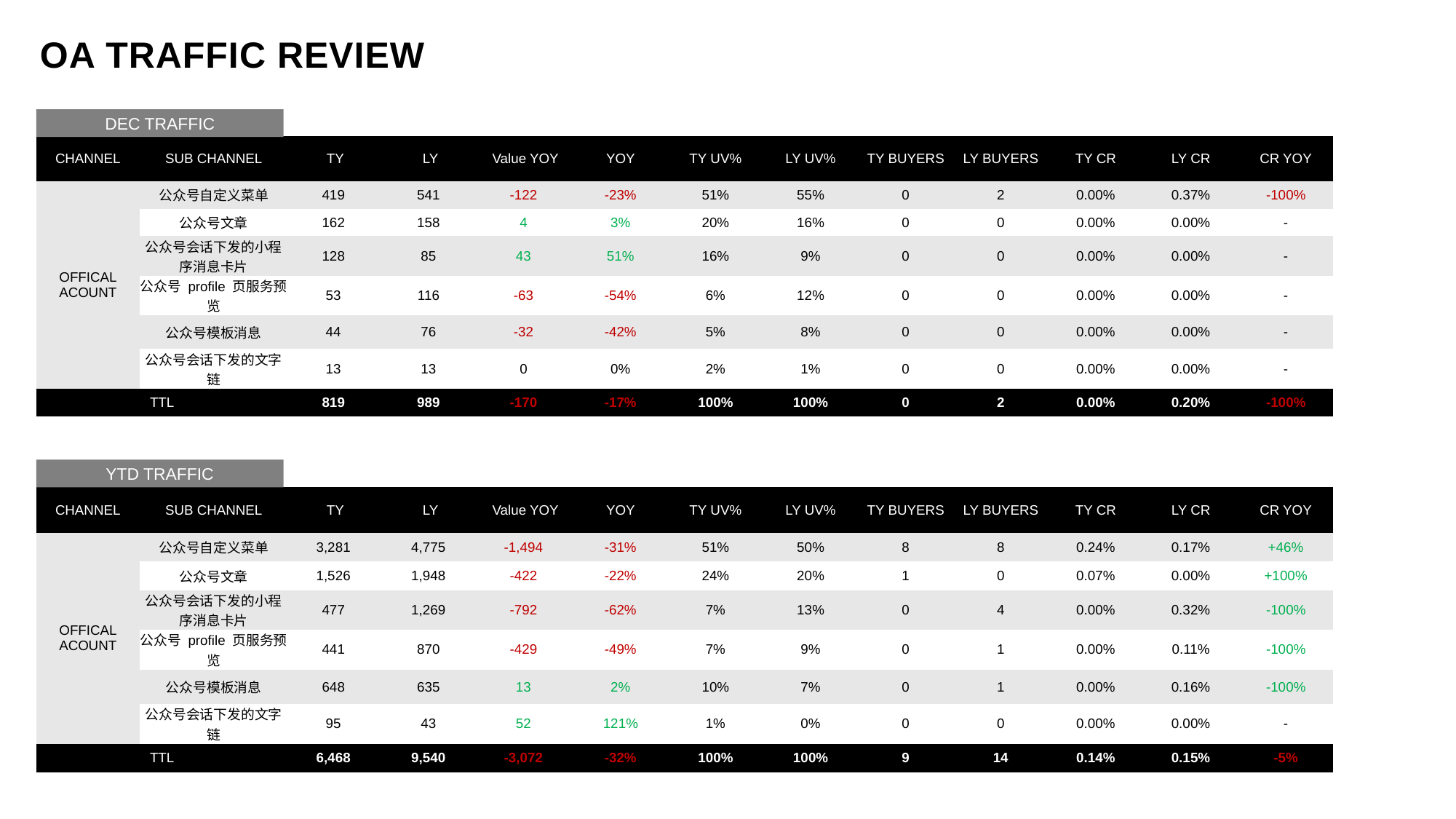

# OA TRAFFIC REVIEW
DEC TRAFFIC
| CHANNEL | SUB CHANNEL | TY | LY | Value YOY | YOY | TY UV% | LY UV% | TY BUYERS | LY BUYERS | TY CR | LY CR | CR YOY |
| --- | --- | --- | --- | --- | --- | --- | --- | --- | --- | --- | --- | --- |
| OFFICAL ACOUNT | 公众号自定义菜单 | 419 | 541 | -122 | -23% | 51% | 55% | 0 | 2 | 0.00% | 0.37% | -100% |
|  | 公众号文章 | 162 | 158 | 4 | 3% | 20% | 16% | 0 | 0 | 0.00% | 0.00% | - |
|  | 公众号会话下发的小程序消息卡片 | 128 | 85 | 43 | 51% | 16% | 9% | 0 | 0 | 0.00% | 0.00% | - |
|  | 公众号 profile 页服务预览 | 53 | 116 | -63 | -54% | 6% | 12% | 0 | 0 | 0.00% | 0.00% | - |
|  | 公众号模板消息 | 44 | 76 | -32 | -42% | 5% | 8% | 0 | 0 | 0.00% | 0.00% | - |
|  | 公众号会话下发的文字链 | 13 | 13 | 0 | 0% | 2% | 1% | 0 | 0 | 0.00% | 0.00% | - |
| TTL |  | 819 | 989 | -170 | -17% | 100% | 100% | 0 | 2 | 0.00% | 0.20% | -100% |
YTD TRAFFIC
| CHANNEL | SUB CHANNEL | TY | LY | Value YOY | YOY | TY UV% | LY UV% | TY BUYERS | LY BUYERS | TY CR | LY CR | CR YOY |
| --- | --- | --- | --- | --- | --- | --- | --- | --- | --- | --- | --- | --- |
| OFFICAL ACOUNT | 公众号自定义菜单 | 3,281 | 4,775 | -1,494 | -31% | 51% | 50% | 8 | 8 | 0.24% | 0.17% | +46% |
|  | 公众号文章 | 1,526 | 1,948 | -422 | -22% | 24% | 20% | 1 | 0 | 0.07% | 0.00% | +100% |
|  | 公众号会话下发的小程序消息卡片 | 477 | 1,269 | -792 | -62% | 7% | 13% | 0 | 4 | 0.00% | 0.32% | -100% |
|  | 公众号 profile 页服务预览 | 441 | 870 | -429 | -49% | 7% | 9% | 0 | 1 | 0.00% | 0.11% | -100% |
|  | 公众号模板消息 | 648 | 635 | 13 | 2% | 10% | 7% | 0 | 1 | 0.00% | 0.16% | -100% |
|  | 公众号会话下发的文字链 | 95 | 43 | 52 | 121% | 1% | 0% | 0 | 0 | 0.00% | 0.00% | - |
| TTL |  | 6,468 | 9,540 | -3,072 | -32% | 100% | 100% | 9 | 14 | 0.14% | 0.15% | -5% |